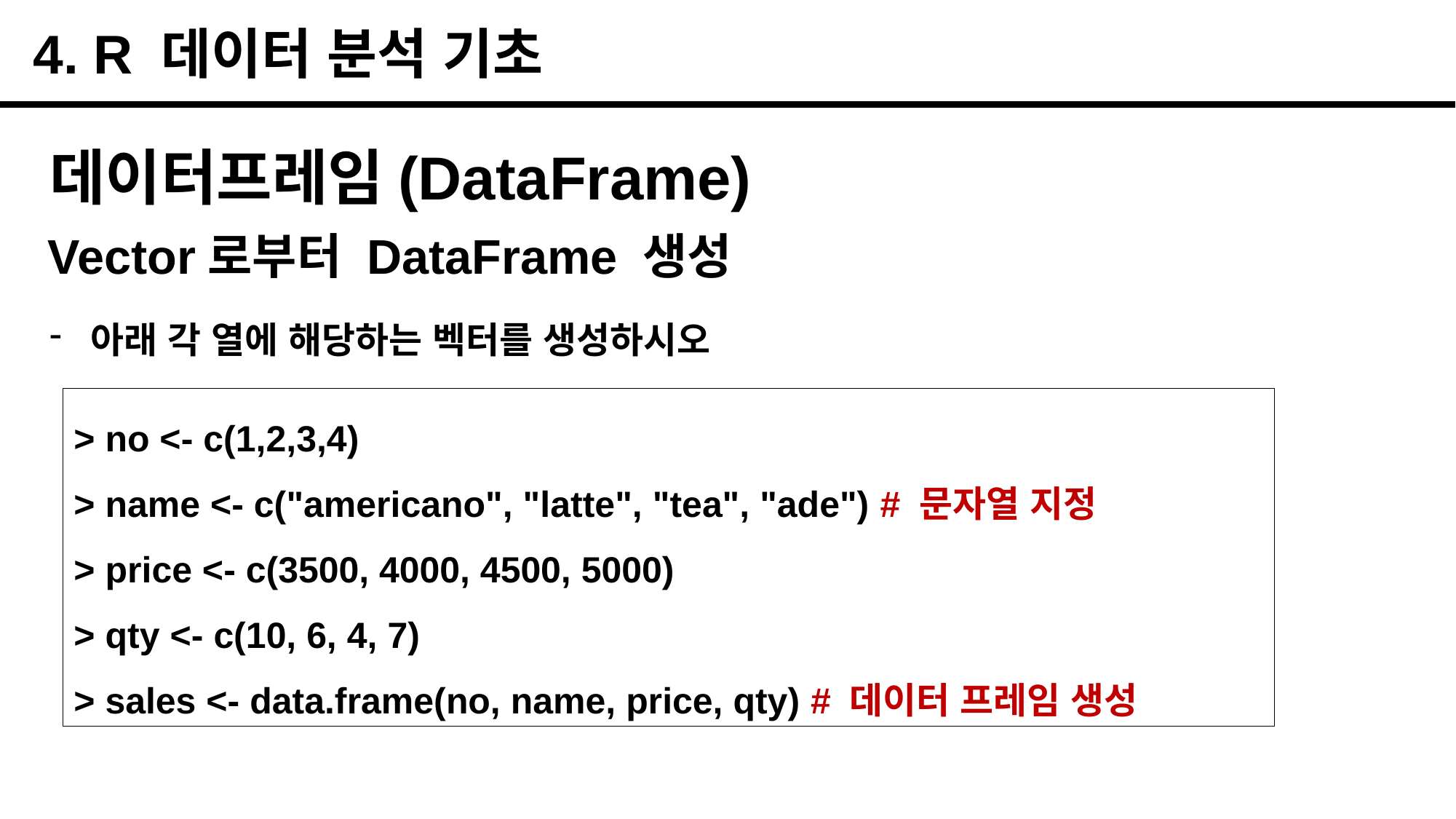

4. R 데이터 분석 기초
데이터프레임(DataFrame)
Vector로부터 DataFrame 생성
아래 각 열에 해당하는 벡터를 생성하시오
> no <- c(1,2,3,4)
> name <- c("americano", "latte", "tea", "ade") # 문자열 지정
> price <- c(3500, 4000, 4500, 5000)
> qty <- c(10, 6, 4, 7)
> sales <- data.frame(no, name, price, qty) # 데이터 프레임 생성